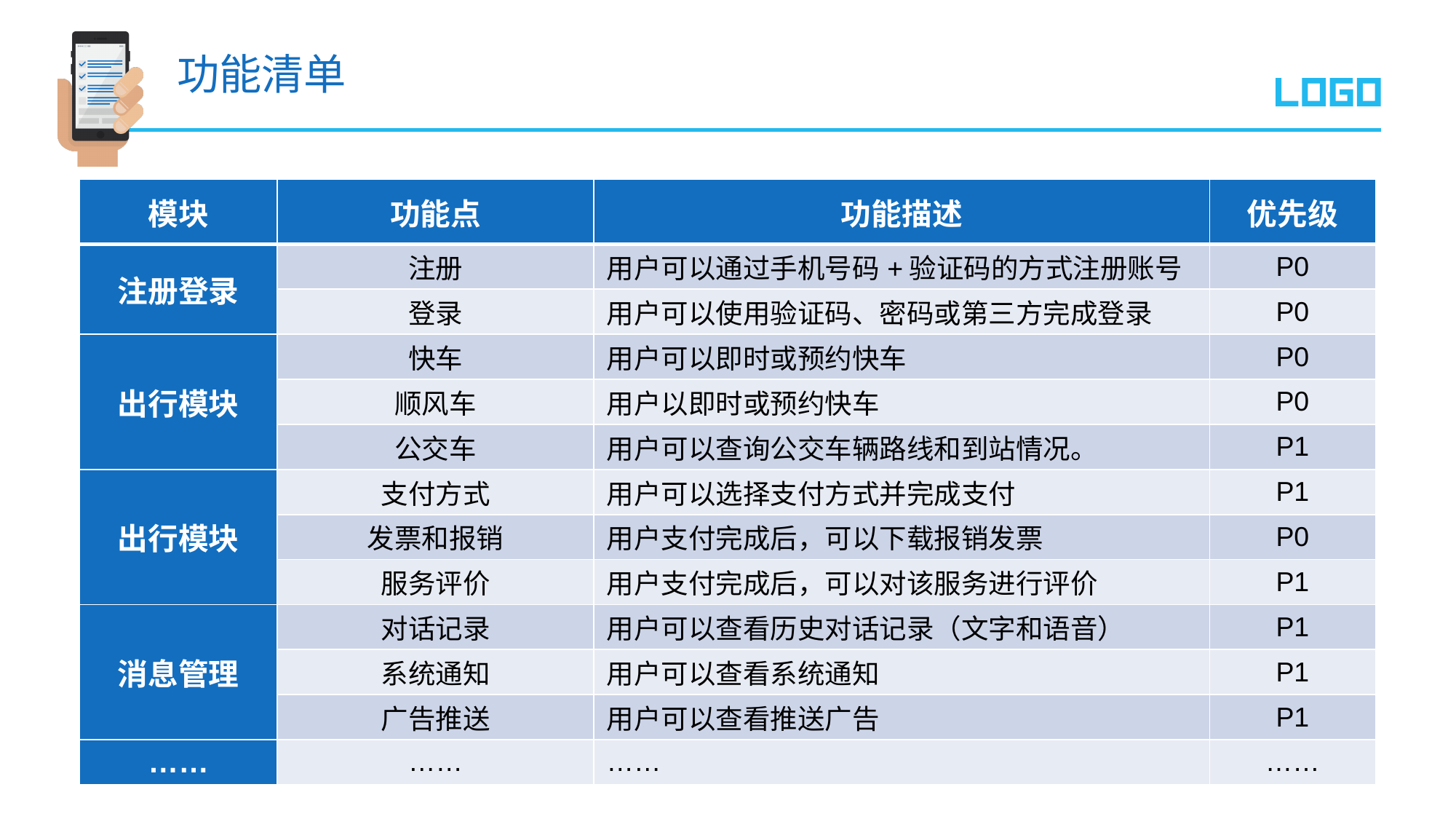

功能清单
| 模块 | 功能点 | 功能描述 | 优先级 |
| --- | --- | --- | --- |
| 注册登录 | 注册 | 用户可以通过手机号码+验证码的方式注册账号 | P0 |
|  | 登录 | 用户可以使用验证码、密码或第三方完成登录 | P0 |
| 出行模块 | 快车 | 用户可以即时或预约快车 | P0 |
|  | 顺风车 | 用户以即时或预约快车 | P0 |
|  | 公交车 | 用户可以查询公交车辆路线和到站情况。 | P1 |
| 出行模块 | 支付方式 | 用户可以选择支付方式并完成支付 | P1 |
|  | 发票和报销 | 用户支付完成后，可以下载报销发票 | P0 |
|  | 服务评价 | 用户支付完成后，可以对该服务进行评价 | P1 |
| 消息管理 | 对话记录 | 用户可以查看历史对话记录（文字和语音） | P1 |
|  | 系统通知 | 用户可以查看系统通知 | P1 |
|  | 广告推送 | 用户可以查看推送广告 | P1 |
| …… | …… | …… | …… |